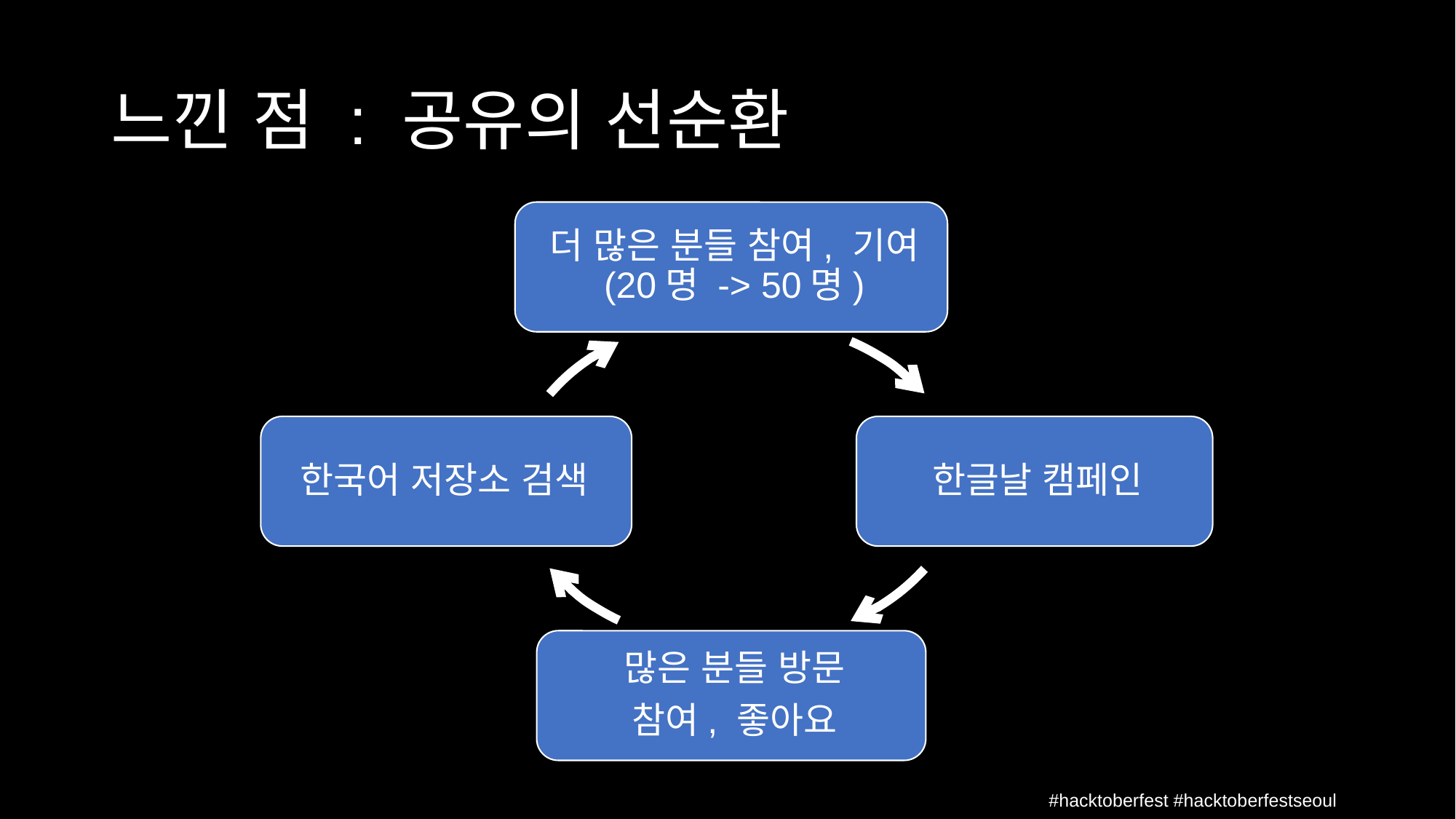

# 느낀 점 : 공유의 선순환
더 많은 분들 참여, 기여 (20명 -> 50명)
한글날 캠페인
많은 분들 방문
참여, 좋아요
한국어 저장소 검색
#hacktoberfest #hacktoberfestseoul